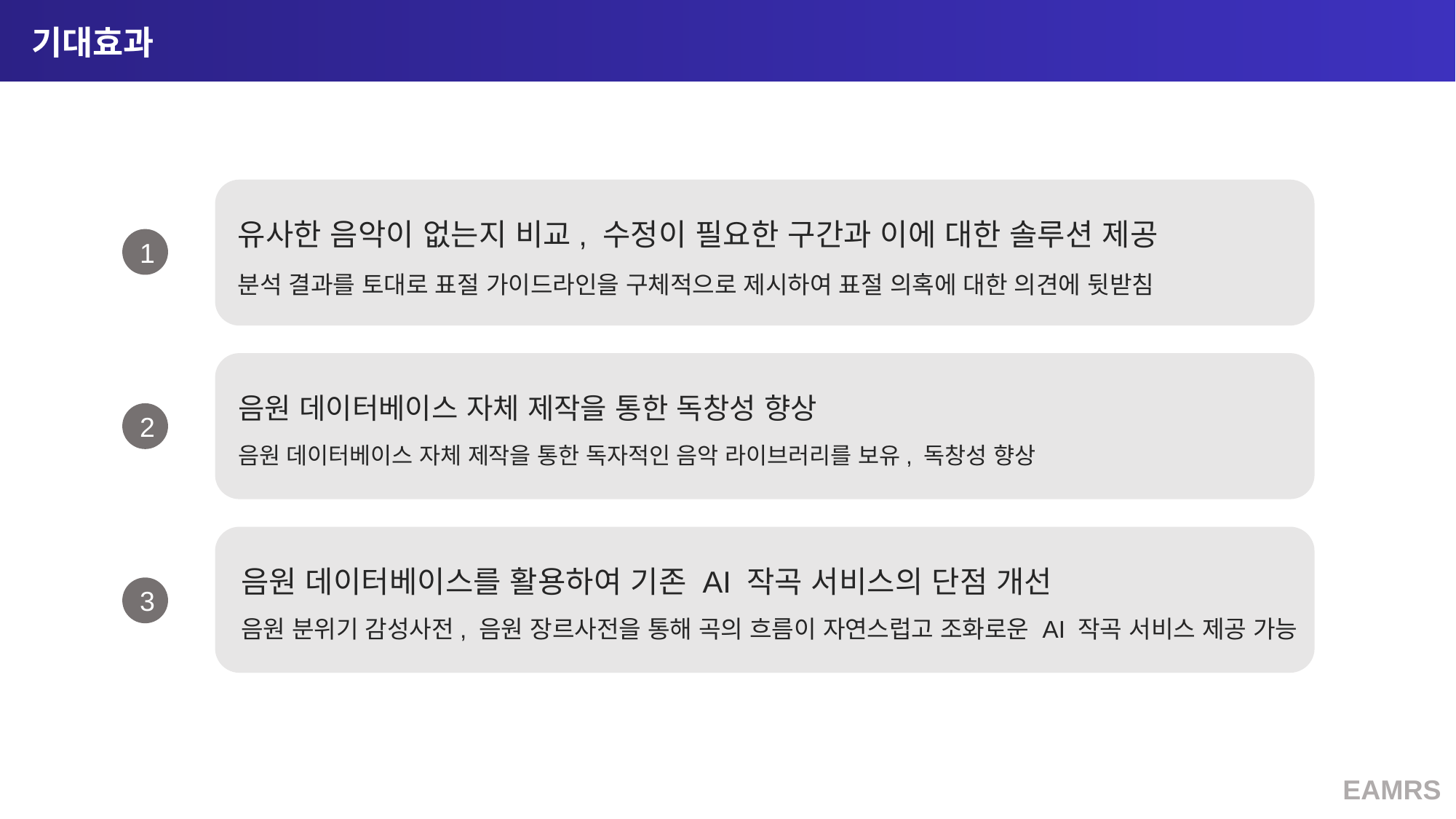

# 기대효과

유사한 음악이 없는지 비교, 수정이 필요한 구간과 이에 대한 솔루션 제공
분석 결과를 토대로 표절 가이드라인을 구체적으로 제시하여 표절 의혹에 대한 의견에 뒷받침
1

음원 데이터베이스 자체 제작을 통한 독창성 향상
음원 데이터베이스 자체 제작을 통한 독자적인 음악 라이브러리를 보유, 독창성 향상
2

음원 데이터베이스를 활용하여 기존 AI 작곡 서비스의 단점 개선
음원 분위기 감성사전, 음원 장르사전을 통해 곡의 흐름이 자연스럽고 조화로운 AI 작곡 서비스 제공 가능
3